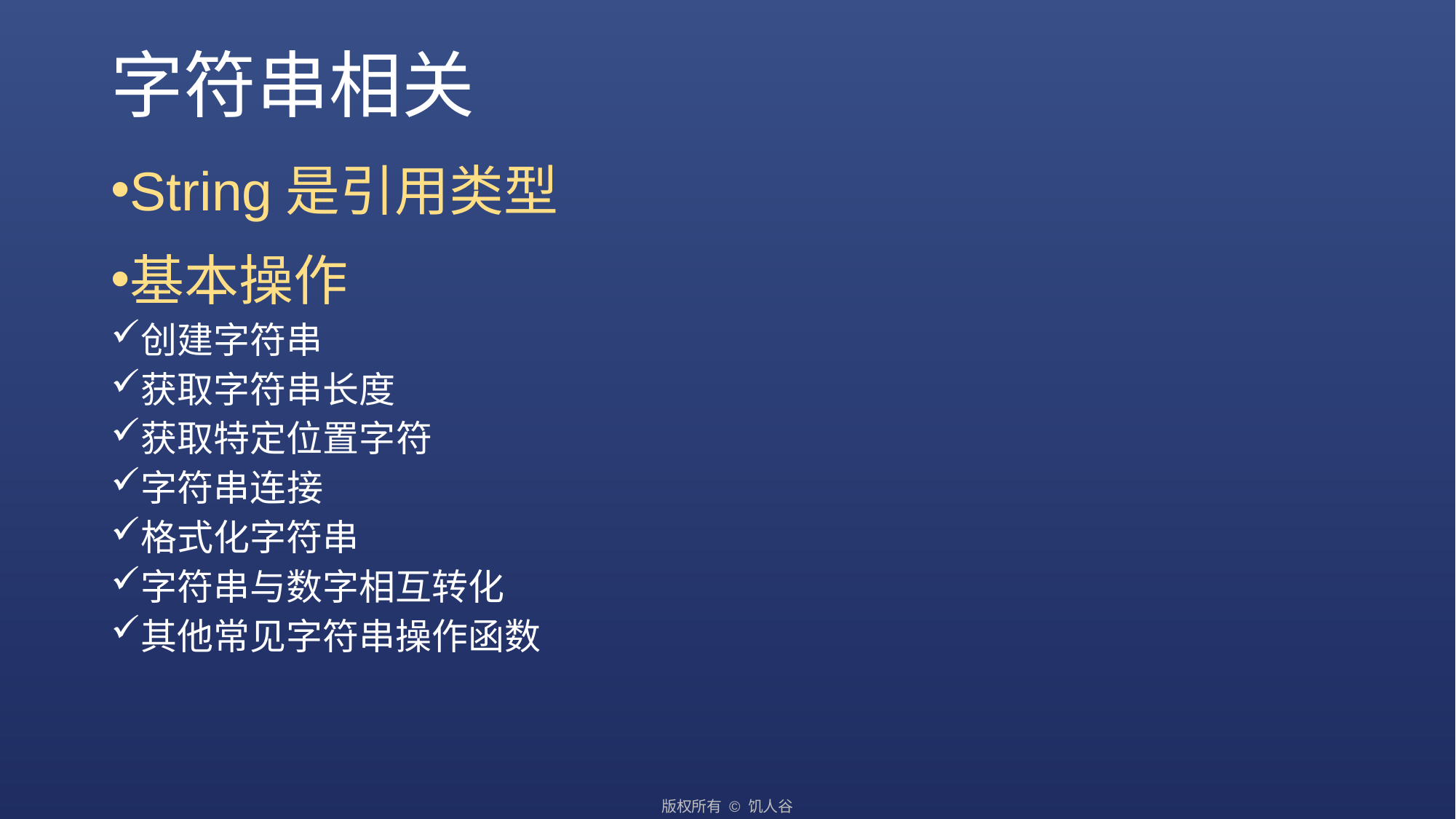

# 字符串相关
String是引用类型
基本操作
创建字符串
获取字符串长度
获取特定位置字符
字符串连接
格式化字符串
字符串与数字相互转化
其他常见字符串操作函数